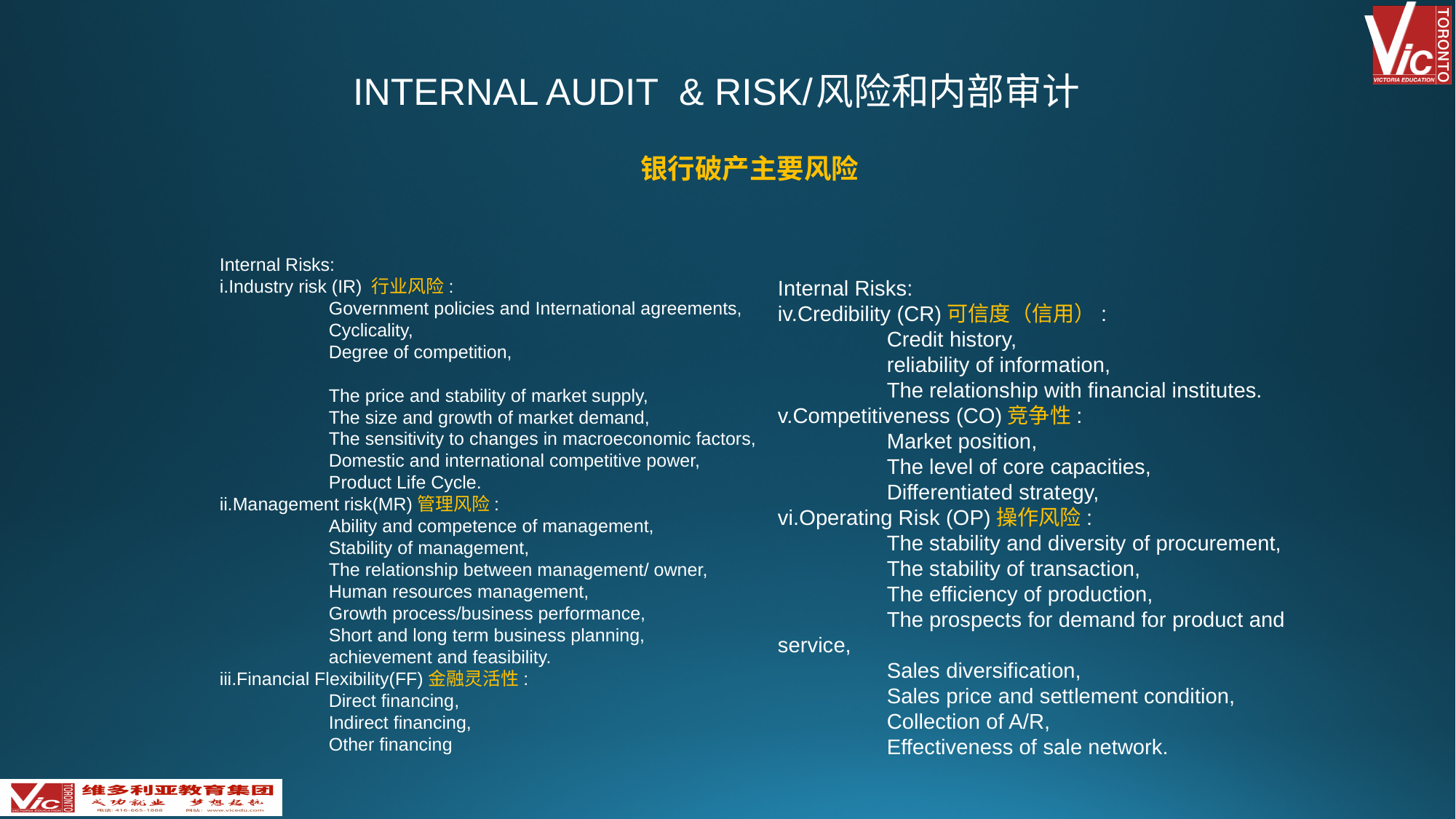

internal audit  & RISK/风险和内部审计
银行破产主要风险
Internal Risks:
i.Industry risk (IR) 行业风险:
	Government policies and International agreements,
	Cyclicality,
	Degree of competition,
	The price and stability of market supply,
	The size and growth of market demand,
	The sensitivity to changes in macroeconomic factors,
	Domestic and international competitive power,
	Product Life Cycle.
ii.Management risk(MR)管理风险:
	Ability and competence of management,
	Stability of management,
	The relationship between management/ owner,
	Human resources management,
	Growth process/business performance,
	Short and long term business planning,
	achievement and feasibility.
iii.Financial Flexibility(FF)金融灵活性:
	Direct financing,
	Indirect financing,
	Other financing

Internal Risks:
iv.Credibility (CR)可信度（信用）:
	Credit history,
	reliability of information,
	The relationship with financial institutes.
v.Competitiveness (CO)竞争性:
	Market position,
	The level of core capacities,
	Differentiated strategy,
vi.Operating Risk (OP)操作风险:
	The stability and diversity of procurement,
	The stability of transaction,
	The efficiency of production,
	The prospects for demand for product and service,
	Sales diversification,
	Sales price and settlement condition,
	Collection of A/R,
	Effectiveness of sale network.